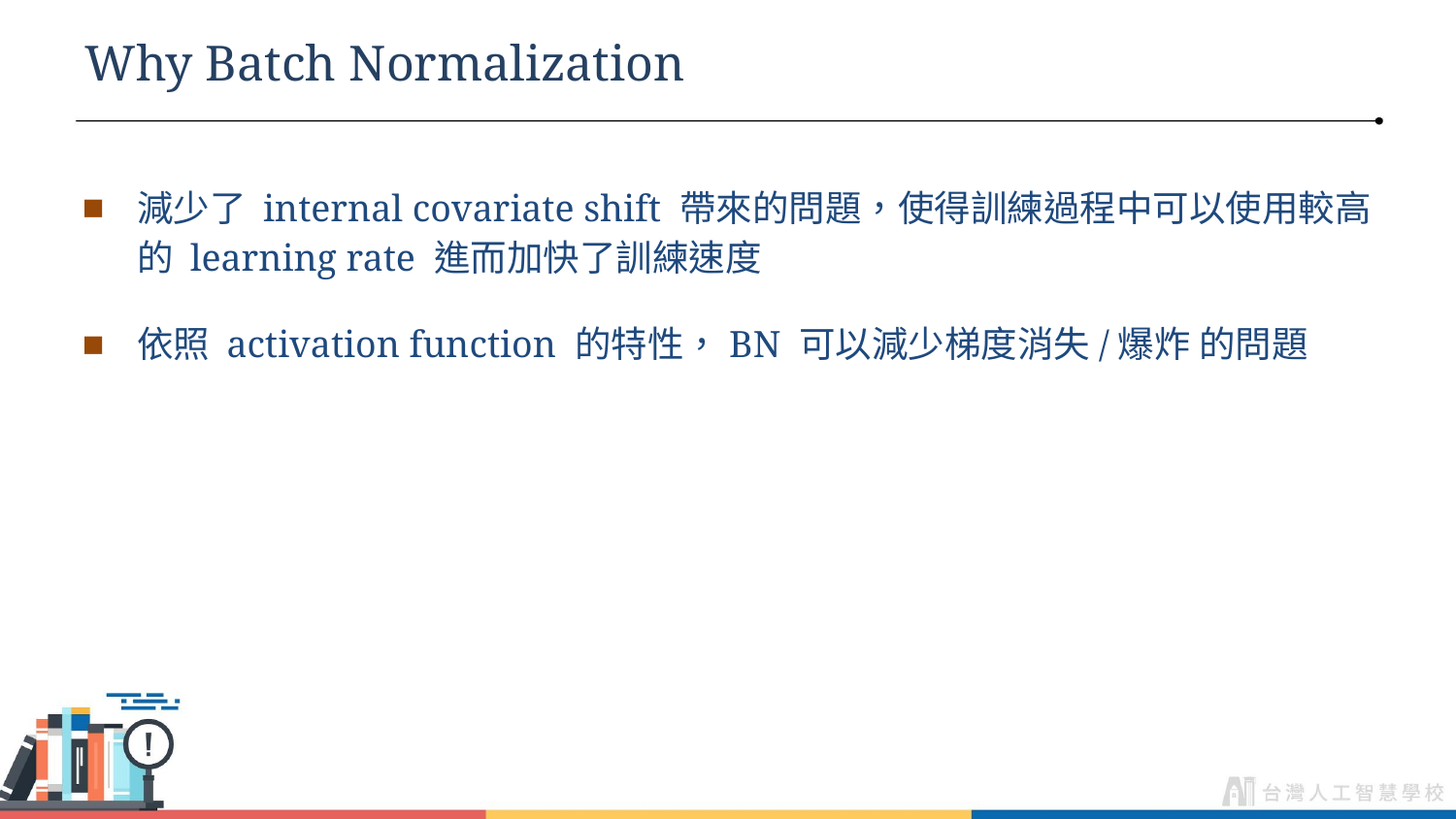

# Why Batch Normalization
減少了 internal covariate shift 帶來的問題，使得訓練過程中可以使用較高的 learning rate 進而加快了訓練速度
依照 activation function 的特性，BN 可以減少梯度消失/爆炸 的問題